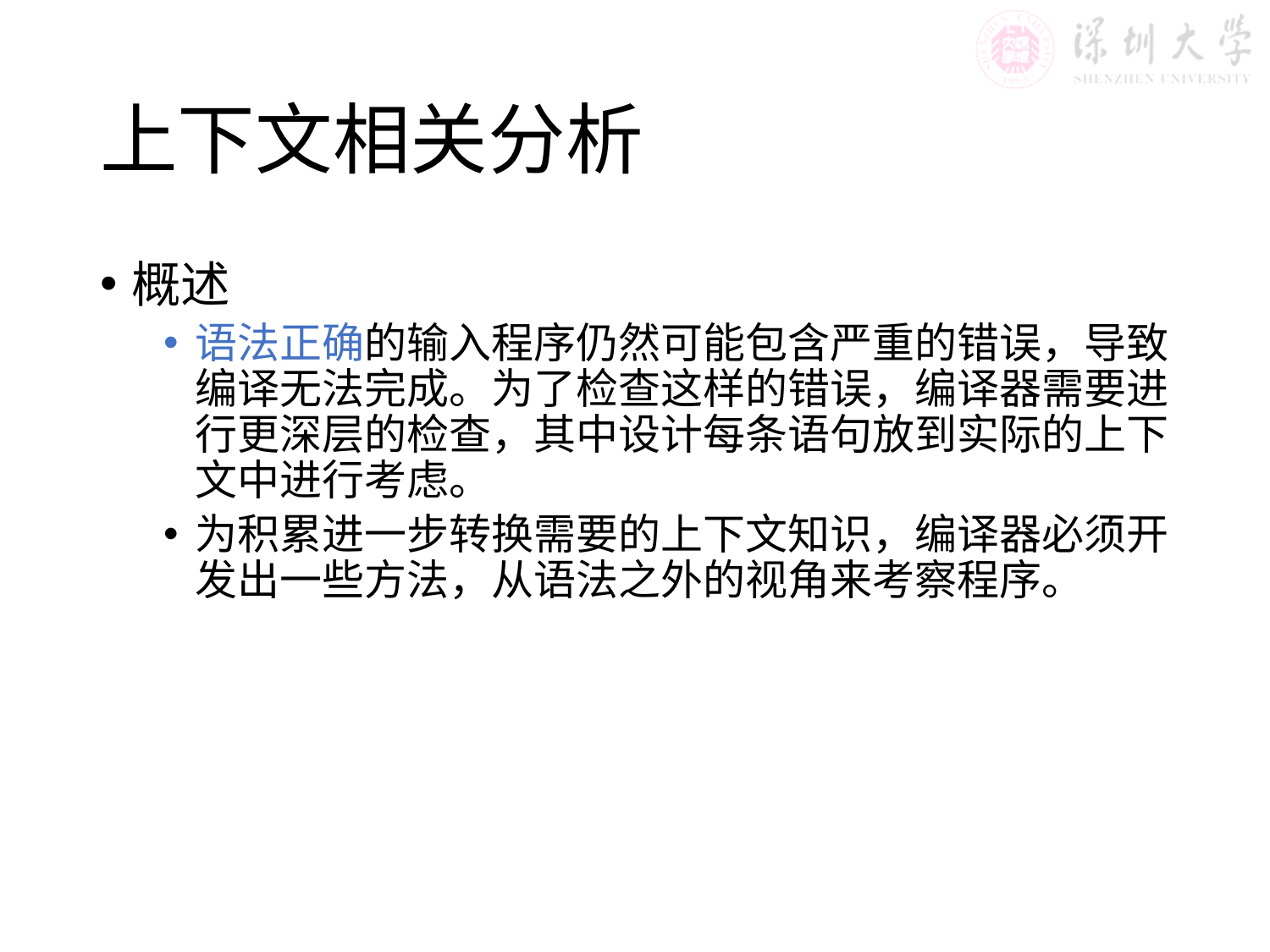

# 上下文相关分析
概述
语法正确的输入程序仍然可能包含严重的错误，导致编译无法完成。为了检查这样的错误，编译器需要进行更深层的检查，其中设计每条语句放到实际的上下文中进行考虑。
为积累进一步转换需要的上下文知识，编译器必须开发出一些方法，从语法之外的视角来考察程序。